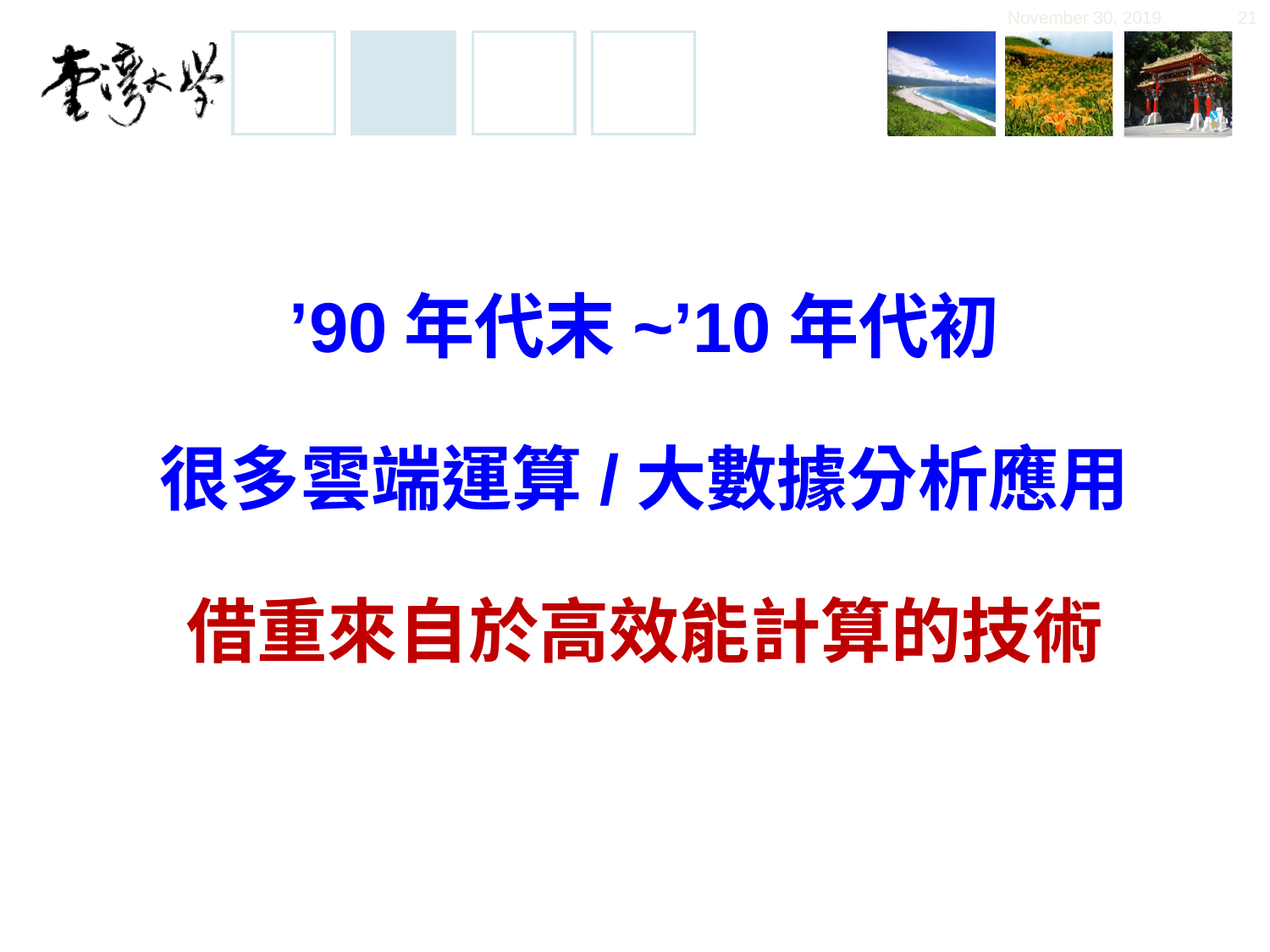

November 30, 2019
21
# ’90年代末~’10年代初 很多雲端運算/大數據分析應用 借重來自於高效能計算的技術